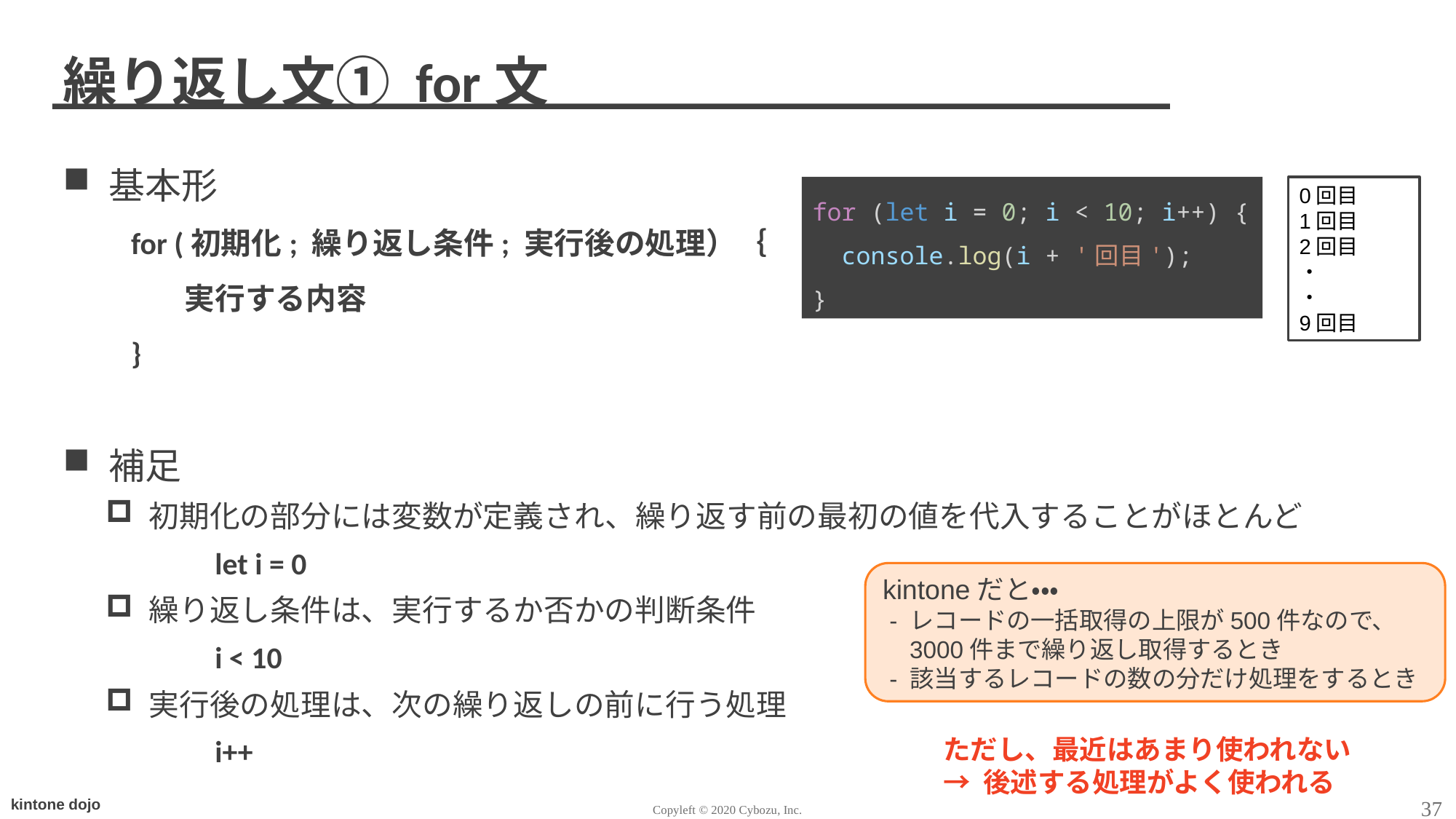

# 繰り返し文① for文
基本形
　　for (初期化; 繰り返し条件; 実行後の処理）｛
　　　　実行する内容
　　}

補足
初期化の部分には変数が定義され、繰り返す前の最初の値を代入することがほとんど
	let i = 0
繰り返し条件は、実行するか否かの判断条件
	i < 10
実行後の処理は、次の繰り返しの前に行う処理
	i++
for (let i = 0; i < 10; i++) {
  console.log(i + '回目');
}
0回目
1回目
2回目
・
・
9回目
kintoneだと・・・
 - レコードの一括取得の上限が500件なので、
    3000件まで繰り返し取得するとき
 - 該当するレコードの数の分だけ処理をするとき
ただし、最近はあまり使われない
→ 後述する処理がよく使われる
37
Copyleft © 2020 Cybozu, Inc.